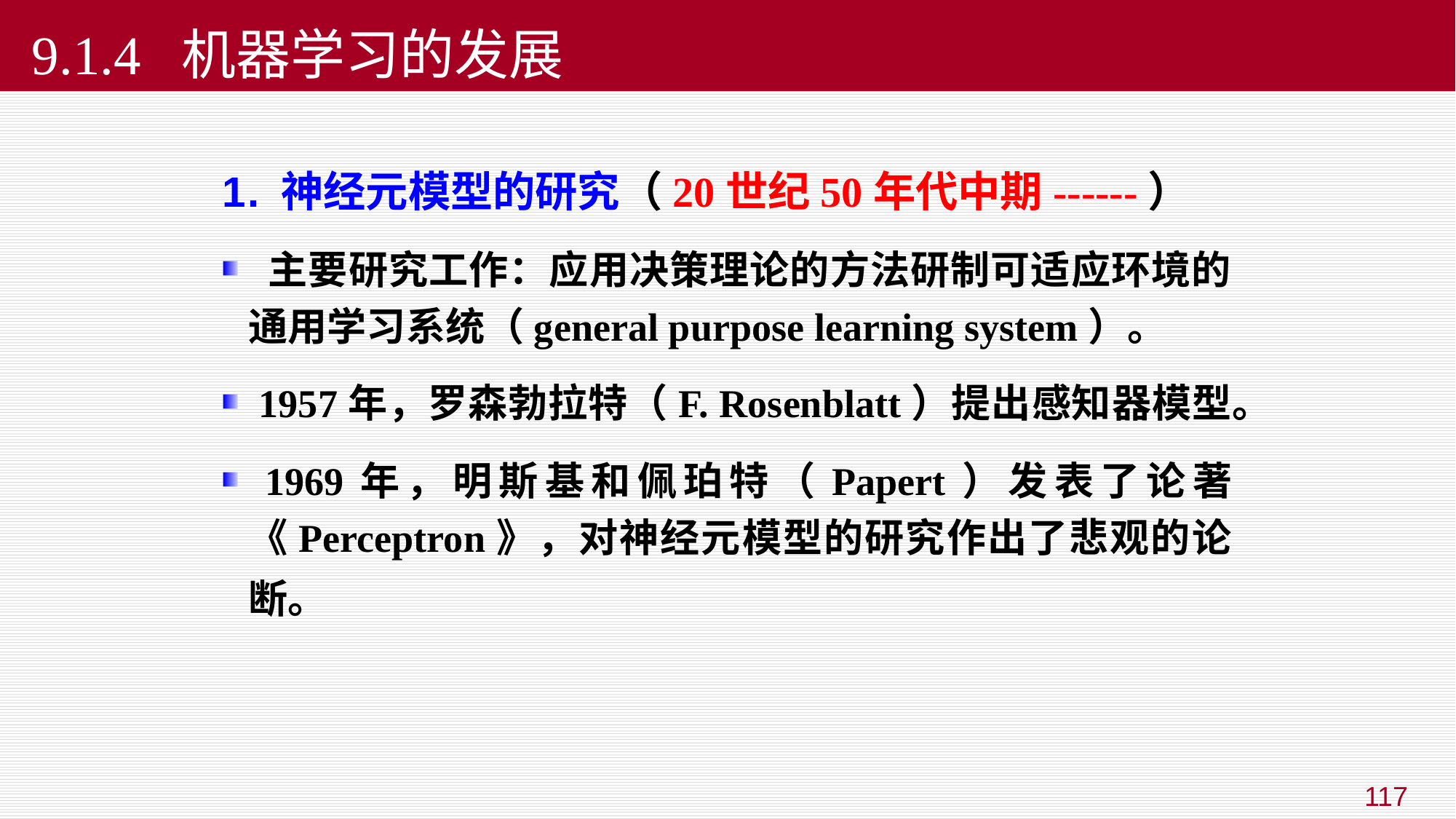

# 9.1.4  机器学习的发展

 神经元模型的研究（20世纪50年代中期------）
 主要研究工作：应用决策理论的方法研制可适应环境的通用学习系统（general purpose learning system）。
 1957年，罗森勃拉特（F. Rosenblatt）提出感知器模型。
 1969年，明斯基和佩珀特（Papert）发表了论著《Perceptron》，对神经元模型的研究作出了悲观的论断。

117